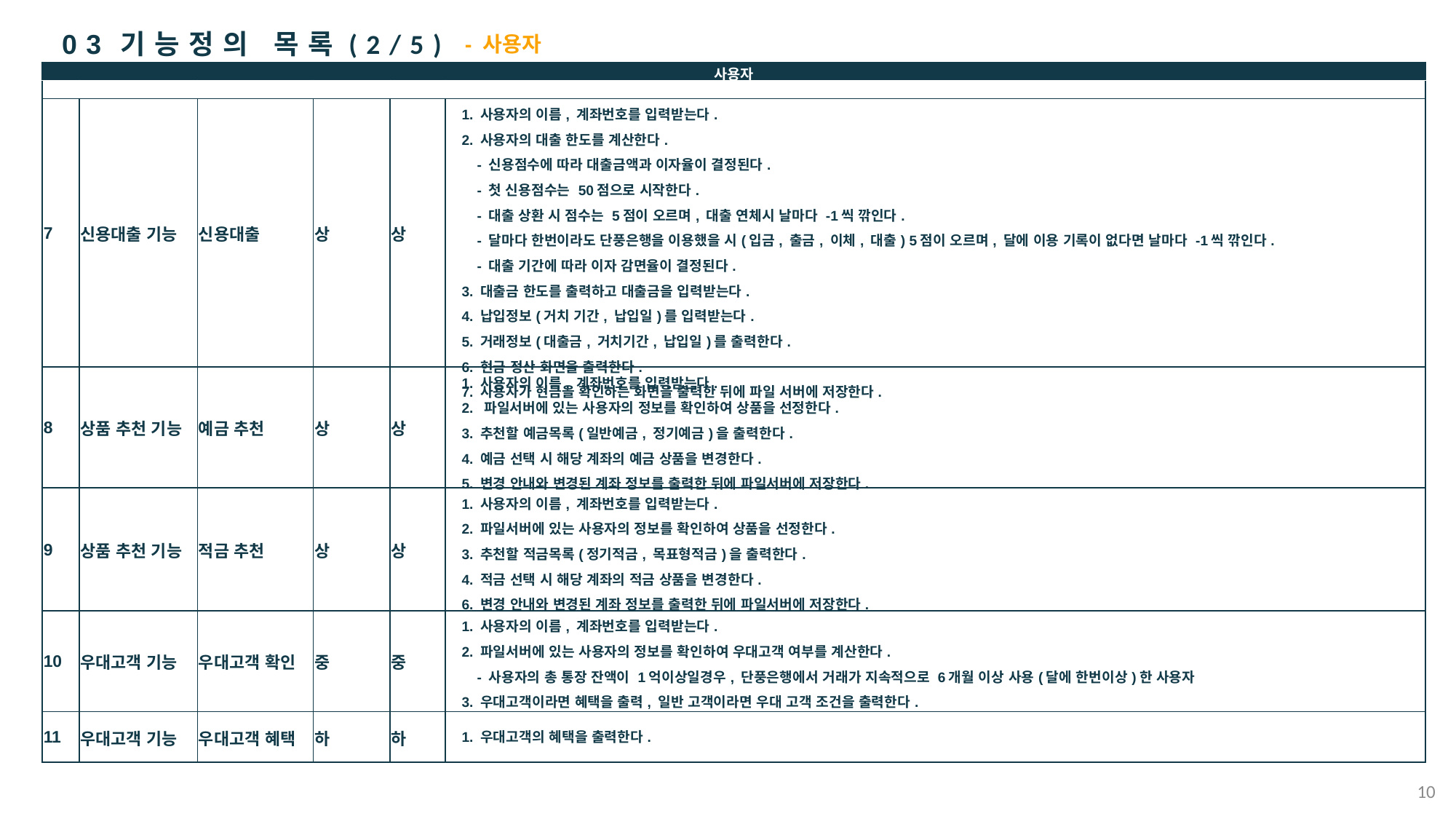

03 기능정의 목록(2/5)
- 사용자
| 사용자 |  |  |  |  |  |
| --- | --- | --- | --- | --- | --- |
| 번호 | 사용자 기능 | 계좌 관련 기능 | 우선 순위 | 중요도 | 기능 정의 |
| 7 | 신용대출 기능 | 신용대출 | 상 | 상 | 1. 사용자의 이름, 계좌번호를 입력받는다. 2. 사용자의 대출 한도를 계산한다. - 신용점수에 따라 대출금액과 이자율이 결정된다. - 첫 신용점수는 50점으로 시작한다. - 대출 상환 시 점수는 5점이 오르며, 대출 연체시 날마다 -1씩 깎인다. - 달마다 한번이라도 단풍은행을 이용했을 시(입금, 출금, 이체, 대출) 5점이 오르며, 달에 이용 기록이 없다면 날마다 -1씩 깎인다. - 대출 기간에 따라 이자 감면율이 결정된다. 3. 대출금 한도를 출력하고 대출금을 입력받는다. 4. 납입정보(거치 기간, 납입일)를 입력받는다. 5. 거래정보(대출금, 거치기간, 납입일)를 출력한다. 6. 현금 정산 화면을 출력한다. 7. 사용자가 현금을 확인하는 화면을 출력한 뒤에 파일 서버에 저장한다. |
| 8 | 상품 추천 기능 | 예금 추천 | 상 | 상 | 1. 사용자의 이름, 계좌번호를 입력받는다. 2. 파일서버에 있는 사용자의 정보를 확인하여 상품을 선정한다. 3. 추천할 예금목록(일반예금, 정기예금)을 출력한다. 4. 예금 선택 시 해당 계좌의 예금 상품을 변경한다. 5. 변경 안내와 변경된 계좌 정보를 출력한 뒤에 파일서버에 저장한다. |
| 9 | 상품 추천 기능 | 적금 추천 | 상 | 상 | 1. 사용자의 이름, 계좌번호를 입력받는다. 2. 파일서버에 있는 사용자의 정보를 확인하여 상품을 선정한다. 3. 추천할 적금목록(정기적금, 목표형적금)을 출력한다. 4. 적금 선택 시 해당 계좌의 적금 상품을 변경한다. 6. 변경 안내와 변경된 계좌 정보를 출력한 뒤에 파일서버에 저장한다. |
| 10 | 우대고객 기능 | 우대고객 확인 | 중 | 중 | 1. 사용자의 이름, 계좌번호를 입력받는다. 2. 파일서버에 있는 사용자의 정보를 확인하여 우대고객 여부를 계산한다. - 사용자의 총 통장 잔액이 1억이상일경우, 단풍은행에서 거래가 지속적으로 6개월 이상 사용(달에 한번이상)한 사용자 3. 우대고객이라면 혜택을 출력, 일반 고객이라면 우대 고객 조건을 출력한다. |
| 11 | 우대고객 기능 | 우대고객 혜택 | 하 | 하 | 1. 우대고객의 혜택을 출력한다. |
10